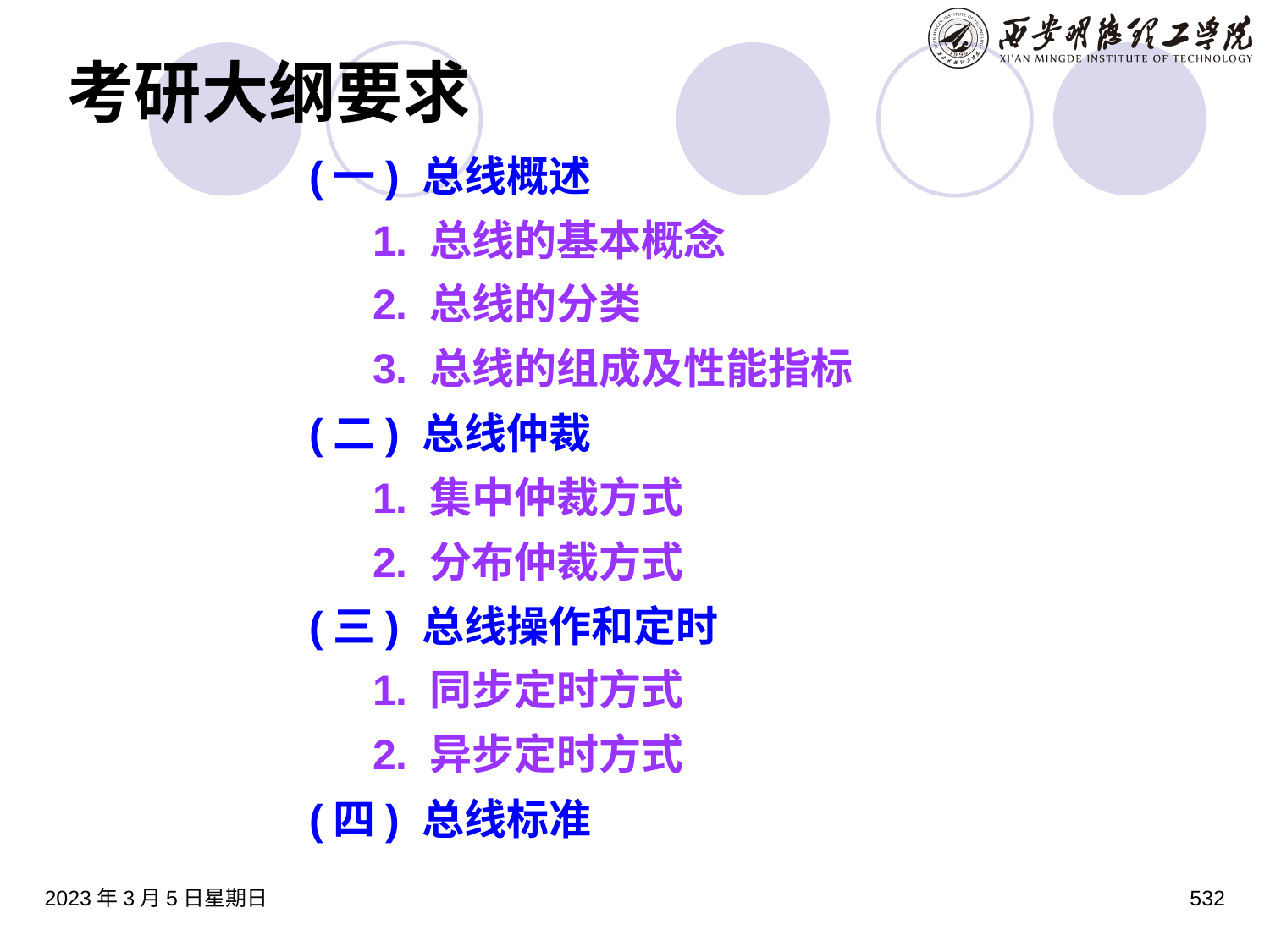

# 考研大纲要求
(一) 总线概述
1. 总线的基本概念
2. 总线的分类
3. 总线的组成及性能指标
(二) 总线仲裁
1. 集中仲裁方式
2. 分布仲裁方式
(三) 总线操作和定时
1. 同步定时方式
2. 异步定时方式
(四) 总线标准
2023年3月5日星期日
532